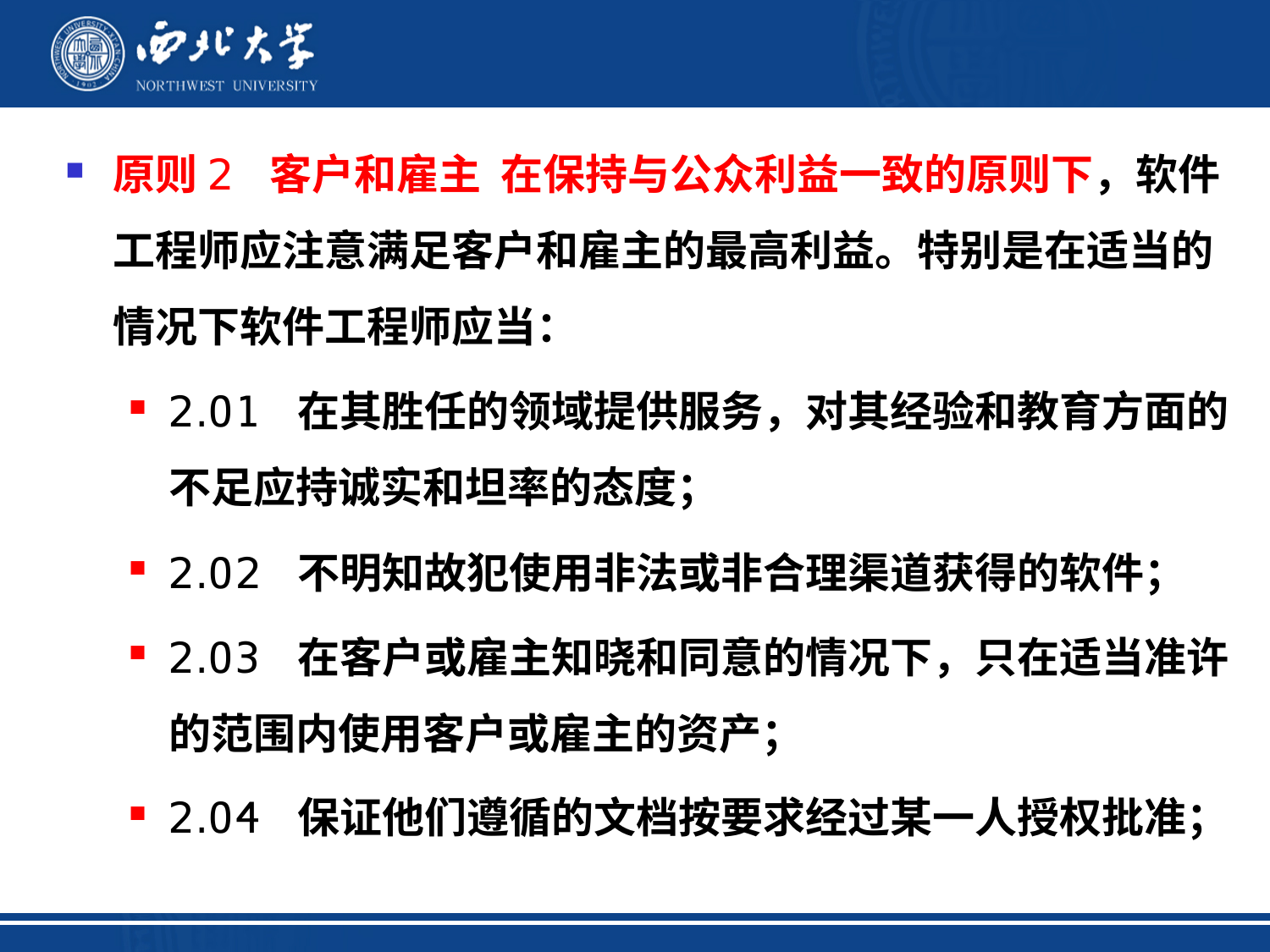

原则2  客户和雇主  在保持与公众利益一致的原则下，软件工程师应注意满足客户和雇主的最高利益。特别是在适当的情况下软件工程师应当：
2.01  在其胜任的领域提供服务，对其经验和教育方面的不足应持诚实和坦率的态度；
2.02  不明知故犯使用非法或非合理渠道获得的软件；
2.03  在客户或雇主知晓和同意的情况下，只在适当准许的范围内使用客户或雇主的资产；
2.04  保证他们遵循的文档按要求经过某一人授权批准；